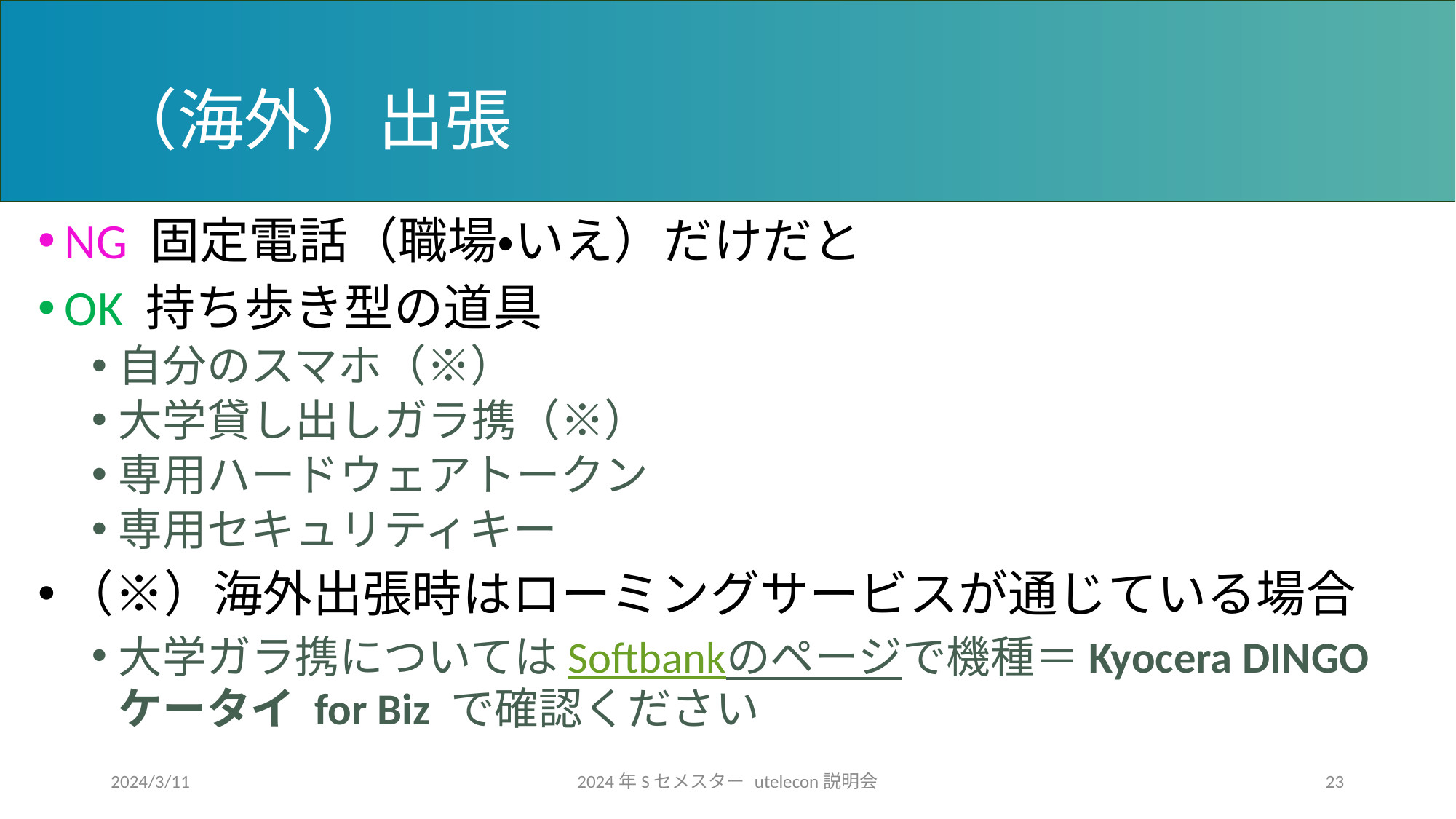

# （海外）出張
NG 固定電話（職場・いえ）だけだと
OK 持ち歩き型の道具
自分のスマホ（※）
大学貸し出しガラ携（※）
専用ハードウェアトークン
専用セキュリティキー
（※）海外出張時はローミングサービスが通じている場合
大学ガラ携についてはSoftbankのページで機種＝Kyocera DINGOケータイ for Biz で確認ください
2024/3/11
2024年Sセメスター utelecon説明会
23